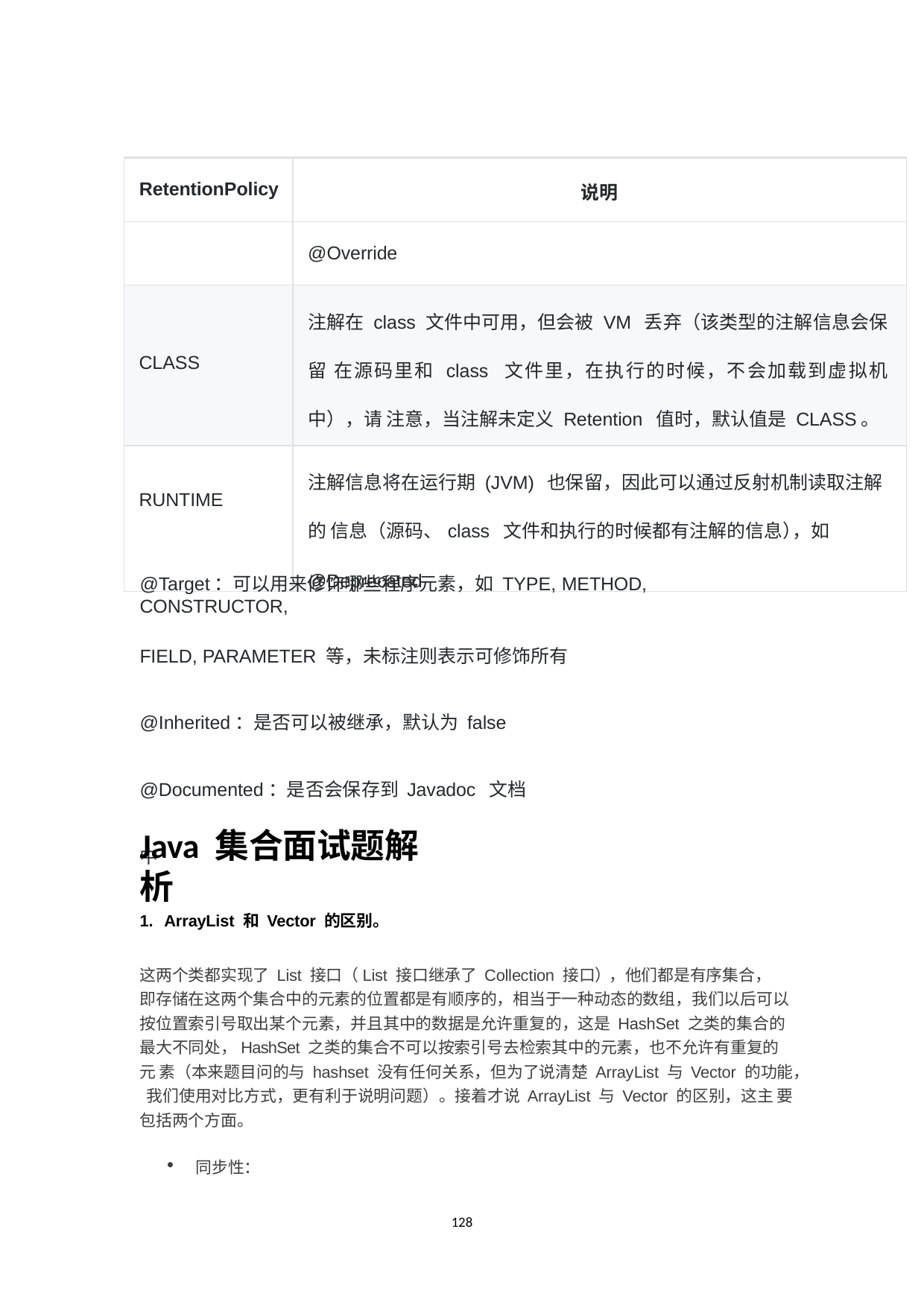

| RetentionPolicy | 说明 |
| --- | --- |
|  | @Override |
| CLASS | 注解在 class 文件中可用，但会被 VM 丢弃（该类型的注解信息会保留 在源码里和 class 文件里，在执行的时候，不会加载到虚拟机中），请 注意，当注解未定义 Retention 值时，默认值是 CLASS。 |
| RUNTIME | 注解信息将在运行期 (JVM) 也保留，因此可以通过反射机制读取注解的 信息（源码、class 文件和执行的时候都有注解的信息），如 @Deprecated |
@Target：可以用来修饰哪些程序元素，如 TYPE, METHOD, CONSTRUCTOR,

FIELD, PARAMETER 等，未标注则表示可修饰所有
@Inherited：是否可以被继承，默认为 false  @Documented：是否会保存到 Javadoc 文档中
Java 集合面试题解析
ArrayList 和 Vector 的区别。

这两个类都实现了 List 接口（List 接口继承了 Collection 接口），他们都是有序集合，  即存储在这两个集合中的元素的位置都是有顺序的，相当于一种动态的数组，我们以后可以 按位置索引号取出某个元素，并且其中的数据是允许重复的，这是 HashSet 之类的集合的 最大不同处，HashSet 之类的集合不可以按索引号去检索其中的元素，也不允许有重复的元 素（本来题目问的与 hashset 没有任何关系，但为了说清楚 ArrayList 与 Vector 的功能，  我们使用对比方式，更有利于说明问题）。接着才说 ArrayList 与 Vector 的区别，这主 要包括两个方面。

同步性：
128